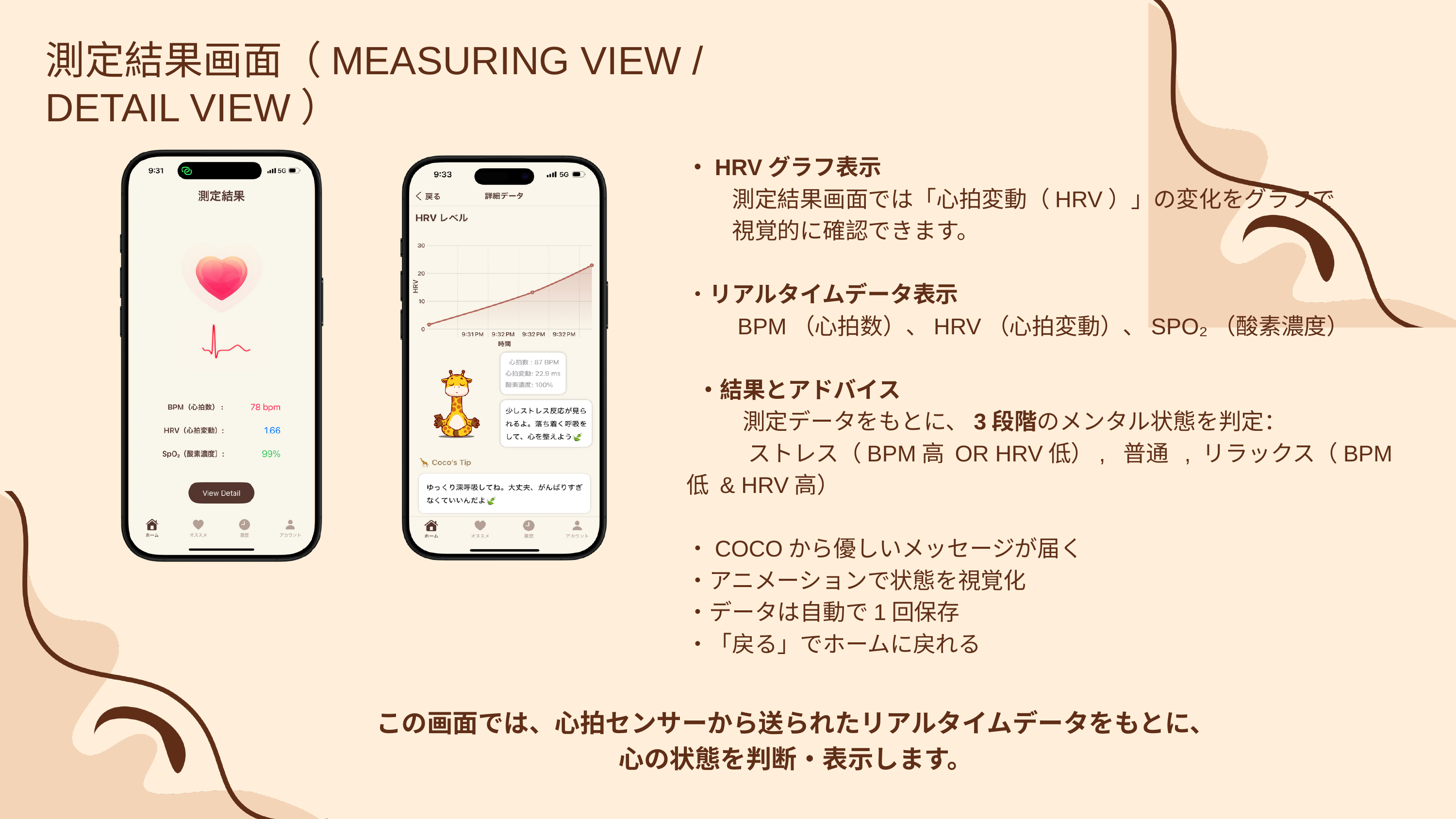

測定結果画面（MEASURING VIEW / DETAIL VIEW）

・HRVグラフ表示
　　測定結果画面では「心拍変動（HRV）」の変化をグラフで
　　視覚的に確認できます。

・リアルタイムデータ表示
　　BPM（心拍数）、HRV（心拍変動）、SPO₂（酸素濃度）

 ・結果とアドバイス
 　　測定データをもとに、3段階のメンタル状態を判定：
           ストレス（BPM高 OR HRV低）,  普通  , リラックス（BPM低 & HRV高）

・COCOから優しいメッセージが届く
・アニメーションで状態を視覚化
・データは自動で1回保存
・「戻る」でホームに戻れる

この画面では、心拍センサーから送られたリアルタイムデータをもとに、心の状態を判断・表示します。